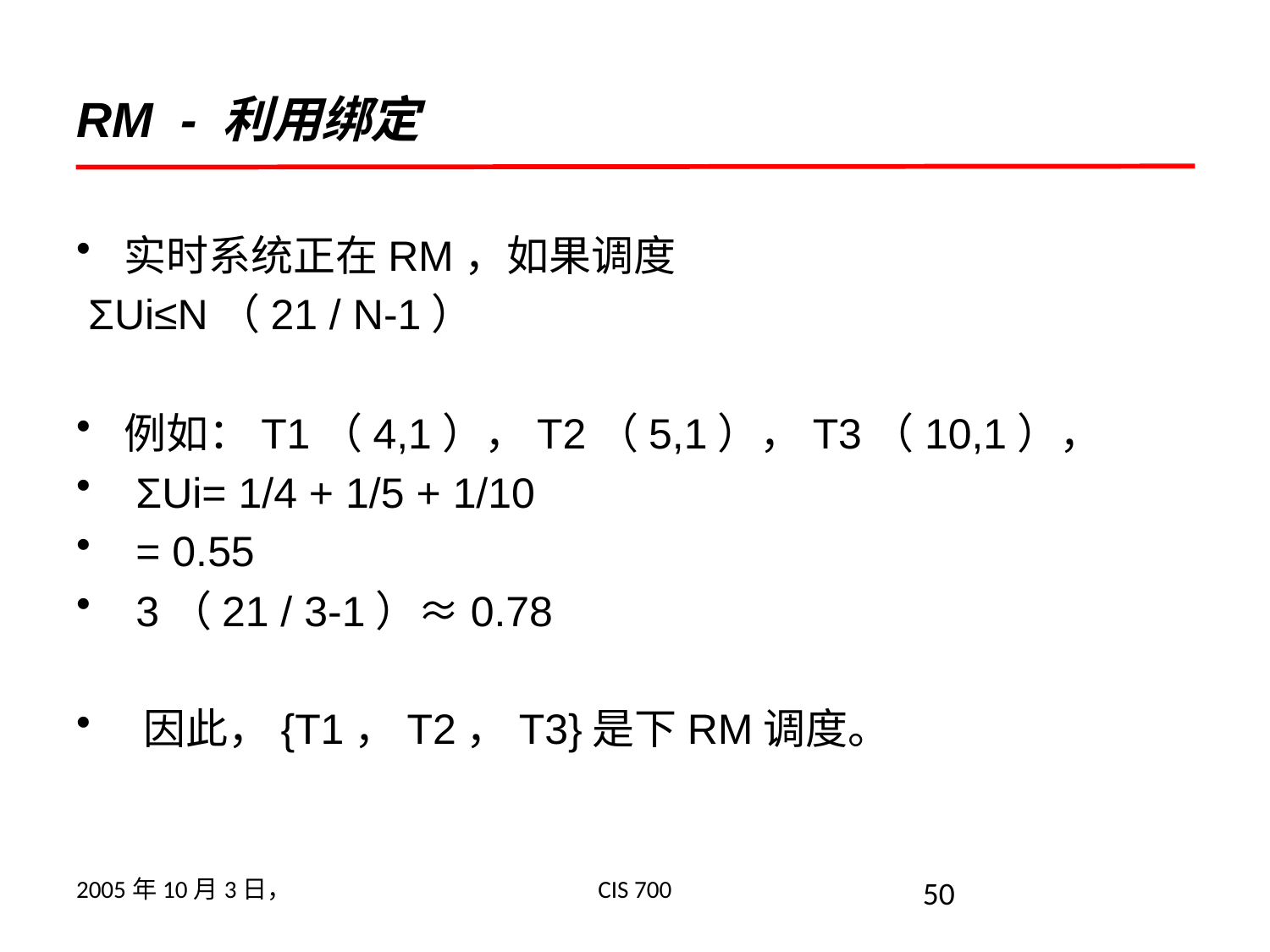

# RM  - 利用绑定
实时系统正在RM，如果调度
 ΣUi≤N（21 / N-1）

例如：T1（4,1），T2（5,1），T3（10,1），
 ΣUi= 1/4 + 1/5 + 1/10
 = 0.55
 3（21 / 3-1）≈0.78

 因此，{T1，T2，T3}是下RM调度。

2005年10月3日，
CIS 700
50